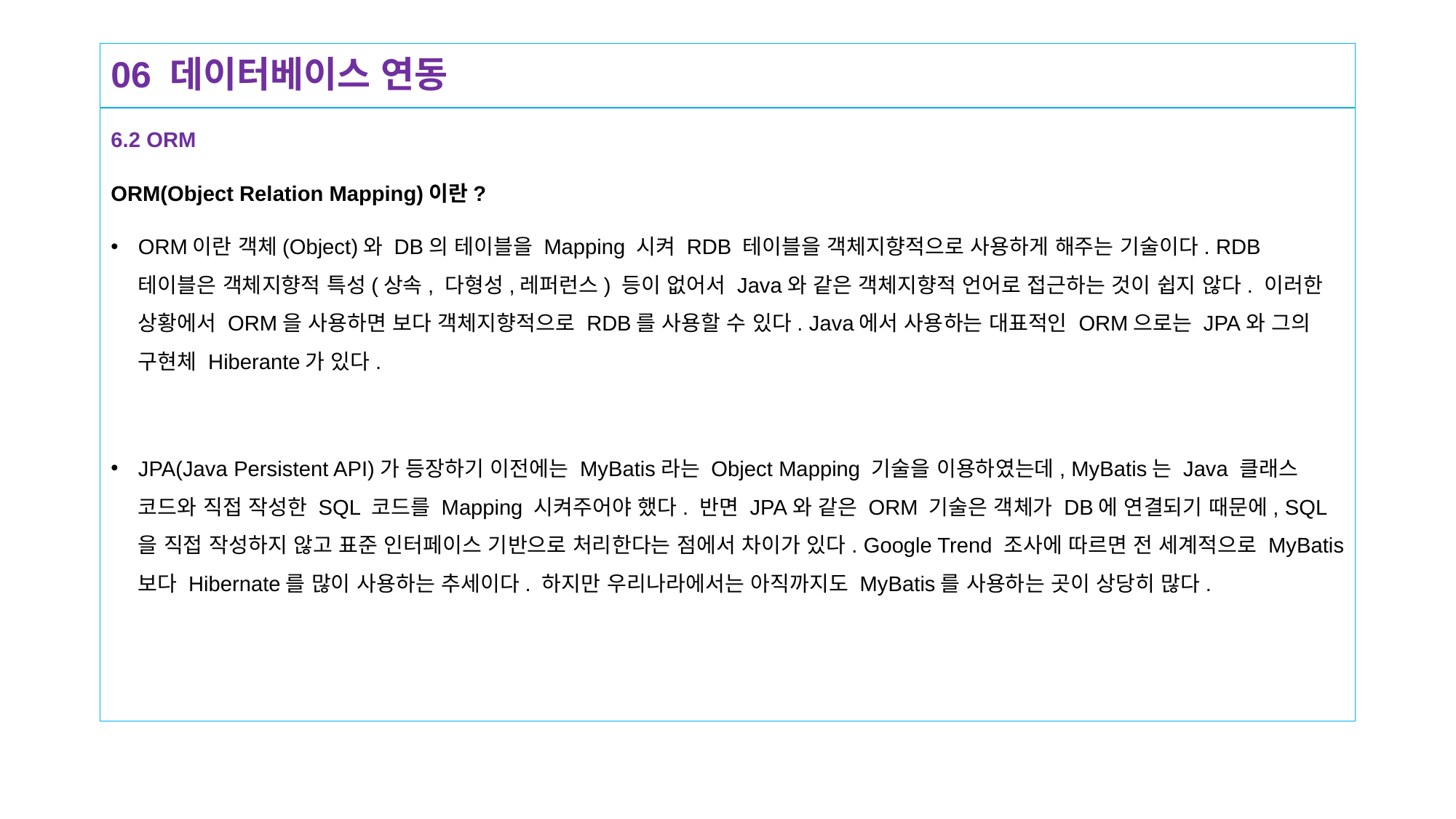

# 06 데이터베이스 연동
6.2 ORM
ORM(Object Relation Mapping)이란?
ORM이란 객체(Object)와 DB의 테이블을 Mapping 시켜 RDB 테이블을 객체지향적으로 사용하게 해주는 기술이다. RDB 테이블은 객체지향적 특성(상속, 다형성,레퍼런스) 등이 없어서 Java와 같은 객체지향적 언어로 접근하는 것이 쉽지 않다. 이러한 상황에서 ORM을 사용하면 보다 객체지향적으로 RDB를 사용할 수 있다. Java에서 사용하는 대표적인 ORM으로는 JPA와 그의 구현체 Hiberante가 있다.

JPA(Java Persistent API)가 등장하기 이전에는 MyBatis라는 Object Mapping 기술을 이용하였는데, MyBatis는 Java 클래스 코드와 직접 작성한 SQL 코드를 Mapping 시켜주어야 했다. 반면 JPA와 같은 ORM 기술은 객체가 DB에 연결되기 때문에, SQL을 직접 작성하지 않고 표준 인터페이스 기반으로 처리한다는 점에서 차이가 있다. Google Trend 조사에 따르면 전 세계적으로 MyBatis보다 Hibernate를 많이 사용하는 추세이다. 하지만 우리나라에서는 아직까지도 MyBatis를 사용하는 곳이 상당히 많다.